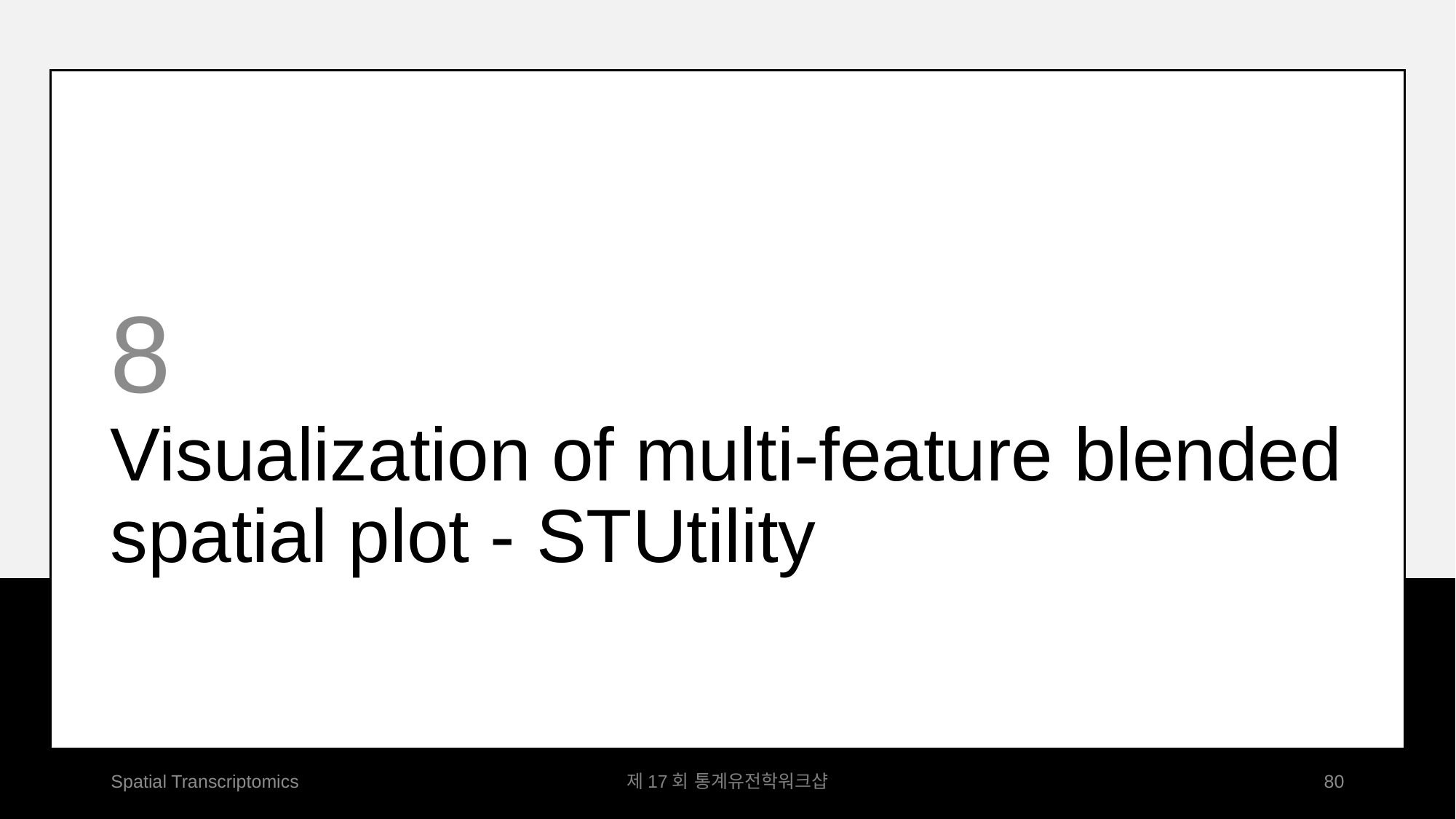

8
Visualization of multi-feature blended spatial plot - STUtility
Spatial Transcriptomics
제17회 통계유전학워크샵
80